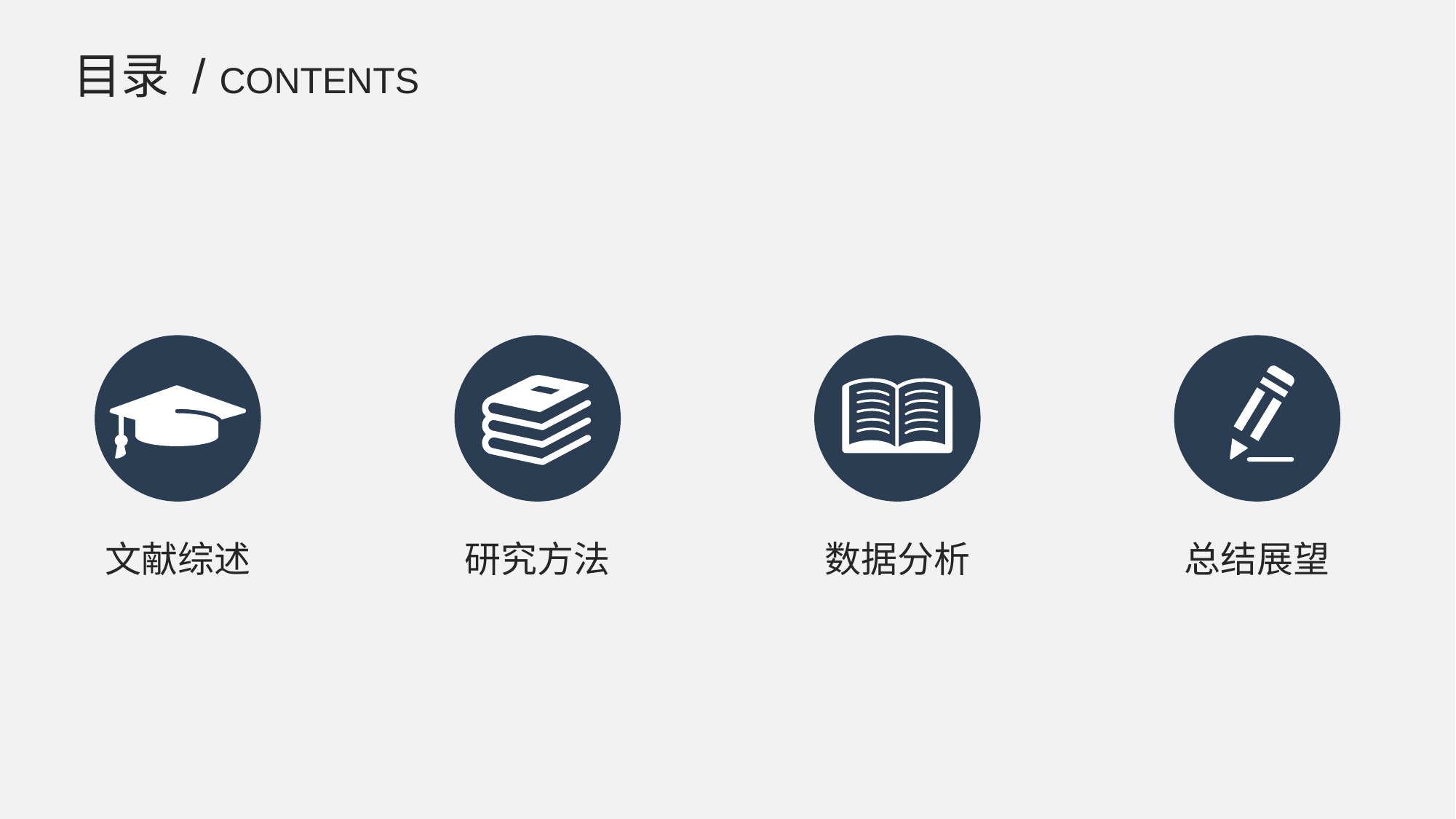

目录 / CONTENTS

文献综述
研究方法
数据分析
总结展望